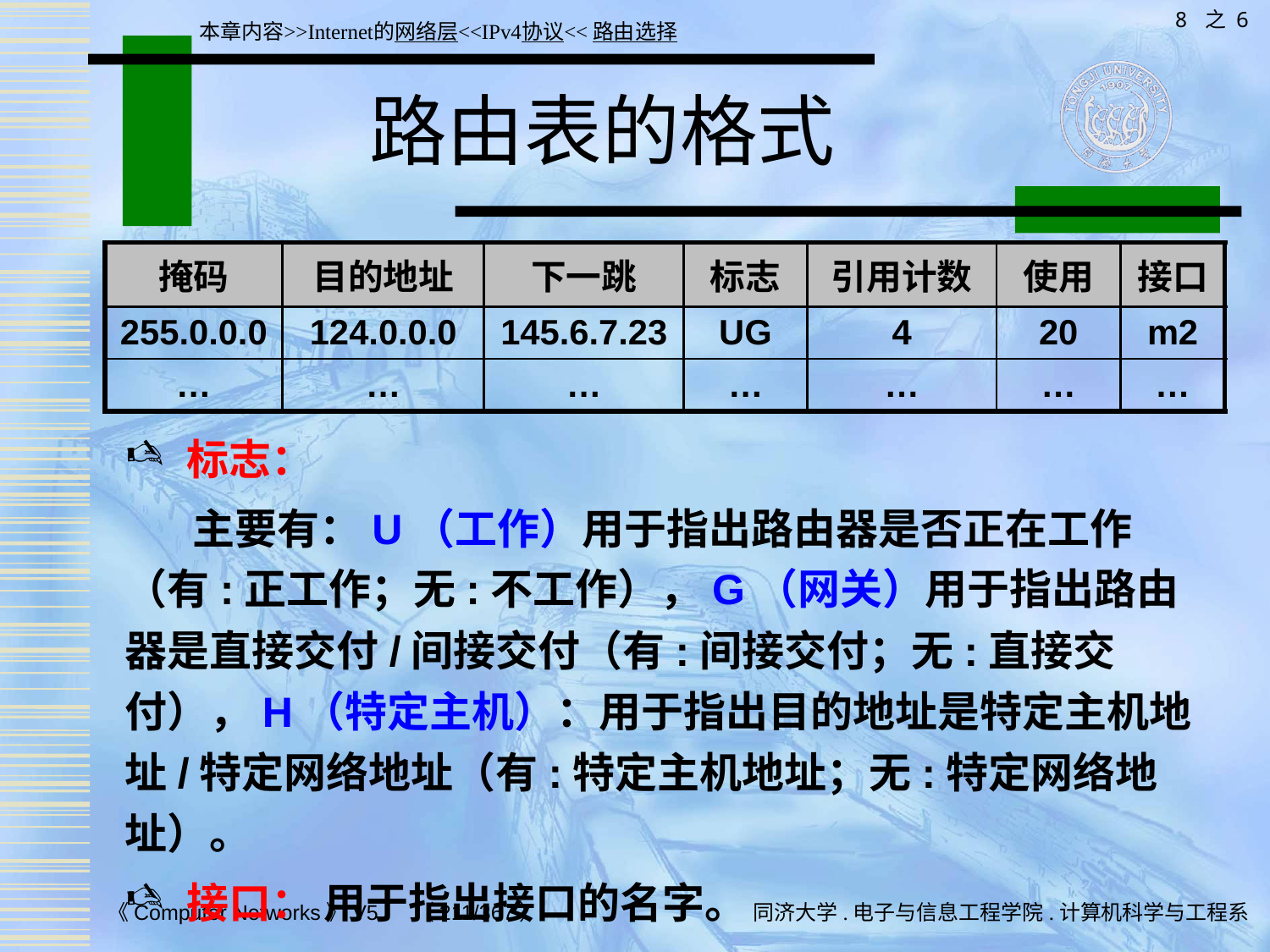

8 之 6
本章内容>>Internet的网络层<<IPv4协议<<路由选择
# 路由表的格式
| 掩码 | 目的地址 | 下一跳 | 标志 | 引用计数 | 使用 | 接口 |
| --- | --- | --- | --- | --- | --- | --- |
| 255.0.0.0 | 124.0.0.0 | 145.6.7.23 | UG | 4 | 20 | m2 |
| … | … | … | … | … | … | … |
标志：
      主要有：U（工作）用于指出路由器是否正在工作（有:正工作；无:不工作），G（网关）用于指出路由器是直接交付/间接交付（有:间接交付；无:直接交付），H（特定主机）：用于指出目的地址是特定主机地址/特定网络地址（有:特定主机地址；无:特定网络地址）。
接口： 用于指出接口的名字。